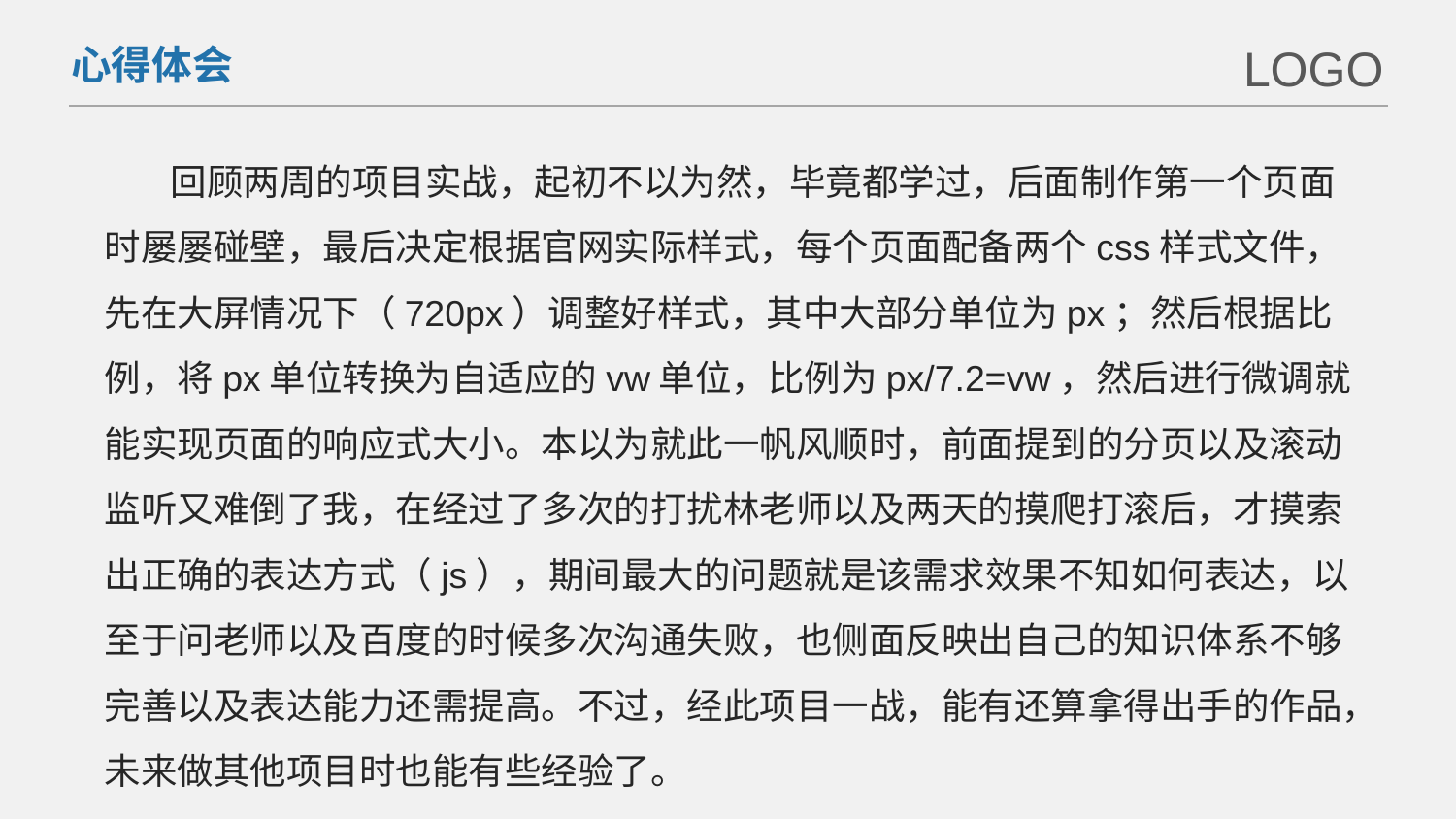

LOGO
心得体会
        回顾两周的项目实战，起初不以为然，毕竟都学过，后面制作第一个页面时屡屡碰壁，最后决定根据官网实际样式，每个页面配备两个css样式文件，先在大屏情况下（720px）调整好样式，其中大部分单位为px；然后根据比例，将px单位转换为自适应的vw单位，比例为px/7.2=vw，然后进行微调就能实现页面的响应式大小。本以为就此一帆风顺时，前面提到的分页以及滚动监听又难倒了我，在经过了多次的打扰林老师以及两天的摸爬打滚后，才摸索出正确的表达方式（js），期间最大的问题就是该需求效果不知如何表达，以至于问老师以及百度的时候多次沟通失败，也侧面反映出自己的知识体系不够完善以及表达能力还需提高。不过，经此项目一战，能有还算拿得出手的作品，未来做其他项目时也能有些经验了。